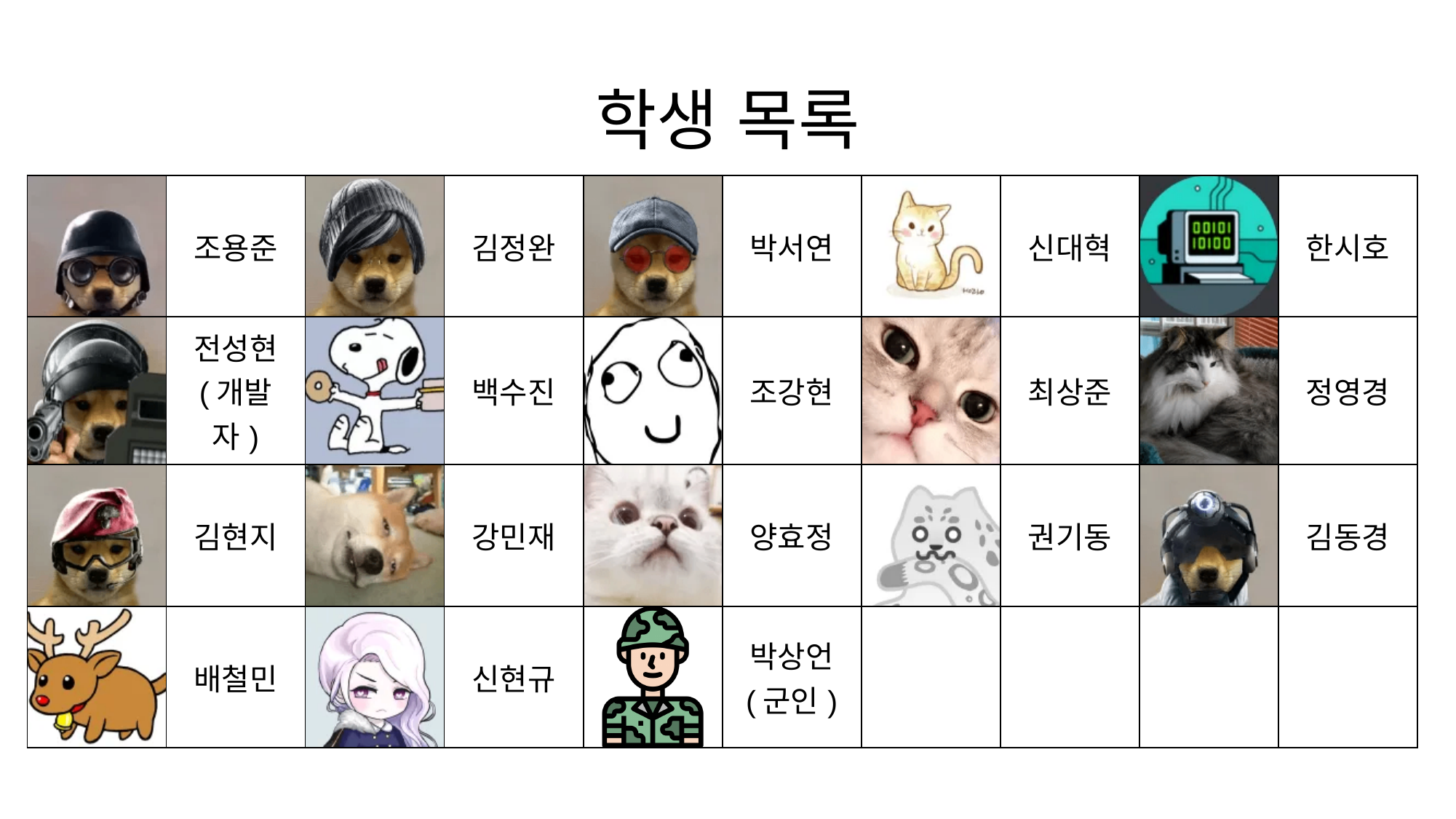

# 학생 목록
|  | 조용준 |  | 김정완 |  | 박서연 |  | 신대혁 |  | 한시호 |
| --- | --- | --- | --- | --- | --- | --- | --- | --- | --- |
|  | 전성현 (개발자) |  | 백수진 |  | 조강현 |  | 최상준 |  | 정영경 |
|  | 김현지 |  | 강민재 |  | 양효정 |  | 권기동 |  | 김동경 |
|  | 배철민 |  | 신현규 |  | 박상언 (군인) |  |  |  |  |